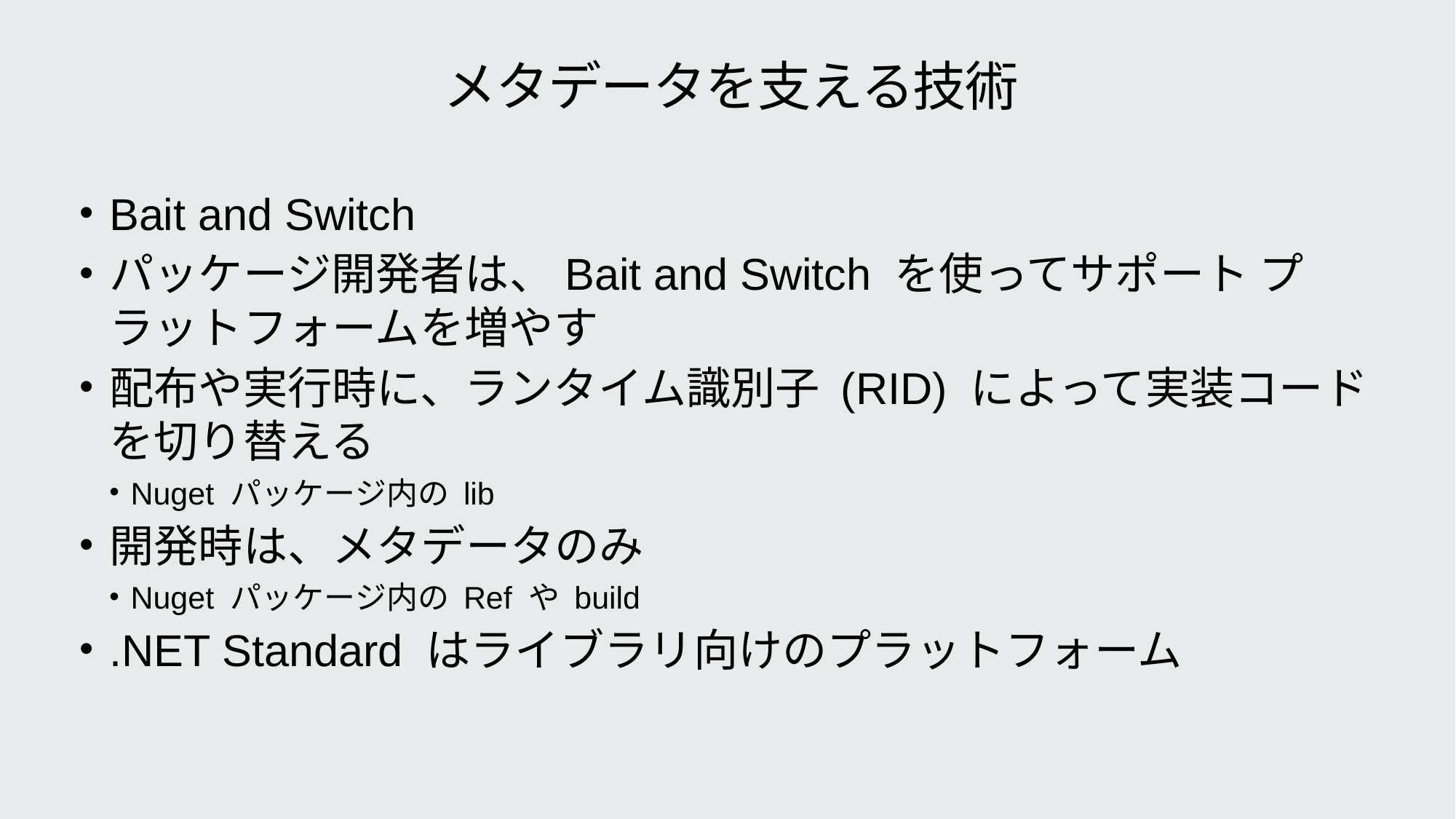

# メタデータを支える技術
Bait and Switch
パッケージ開発者は、Bait and Switch を使ってサポート プラットフォームを増やす
配布や実行時に、ランタイム識別子 (RID) によって実装コードを切り替える
Nuget パッケージ内の lib
開発時は、メタデータのみ
Nuget パッケージ内の Ref や build
.NET Standard はライブラリ向けのプラットフォーム